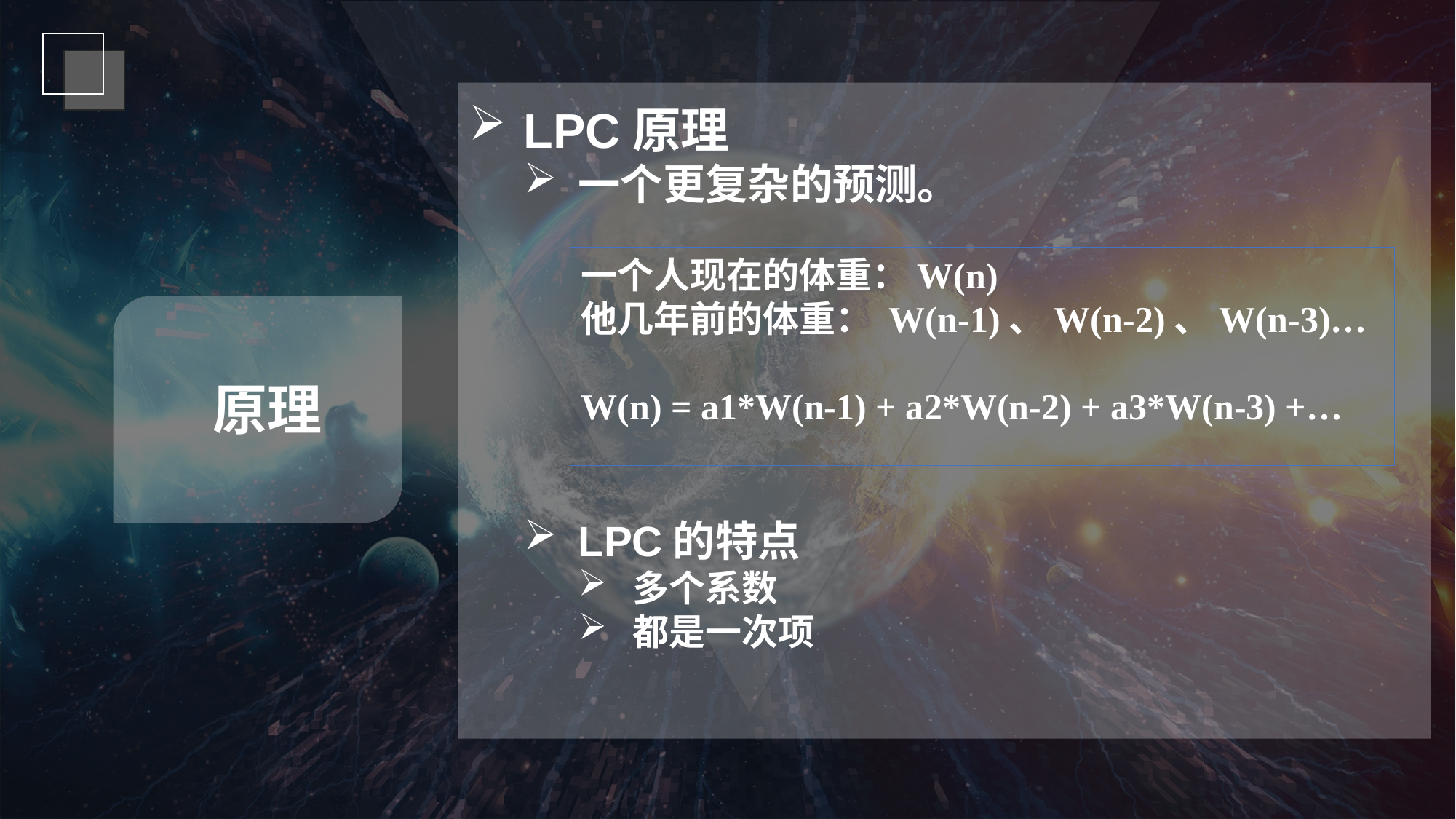

LPC原理
一个更复杂的预测。

LPC的特点
多个系数
都是一次项

一个人现在的体重：W(n)
他几年前的体重： W(n-1)、W(n-2)、W(n-3)…

W(n) = a1*W(n-1) + a2*W(n-2) + a3*W(n-3) +…

原理